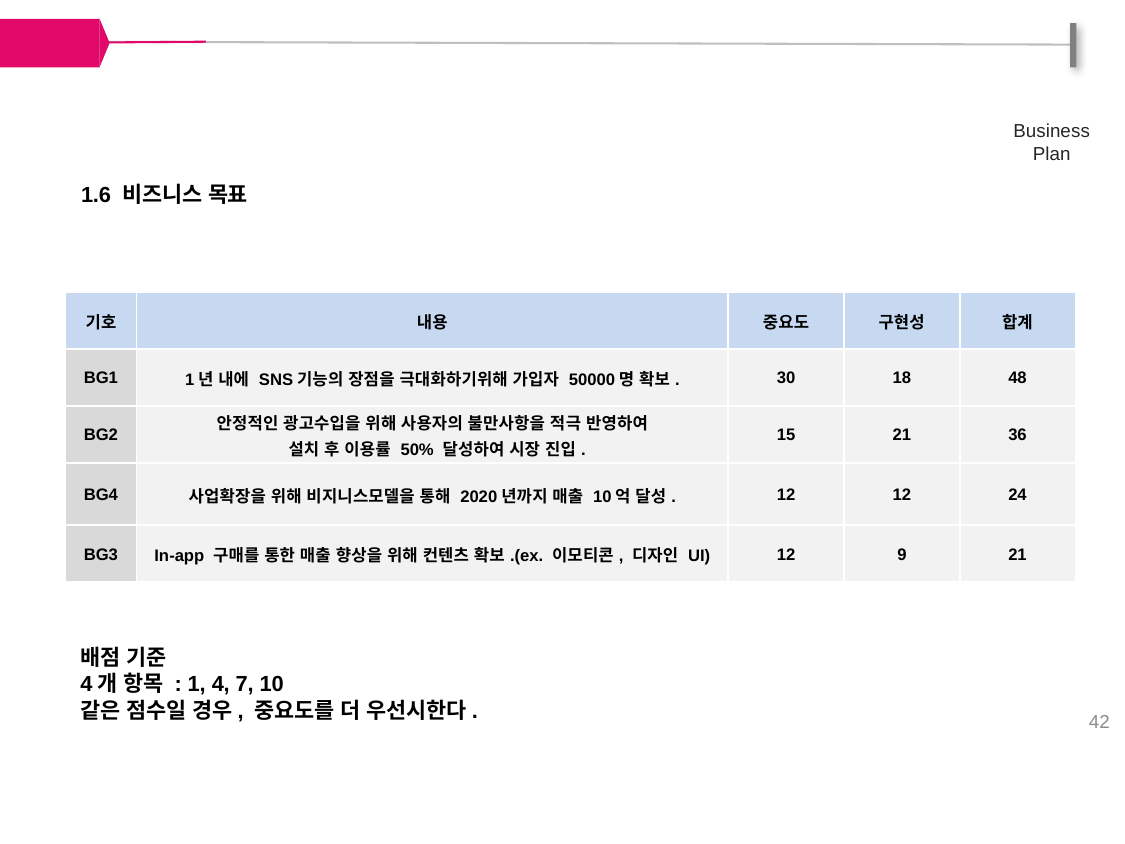

Business Plan
1.6 비즈니스 목표
| 기호 | 내용 | 중요도 | 구현성 | 합계 |
| --- | --- | --- | --- | --- |
| BG1 | 1년 내에 SNS기능의 장점을 극대화하기위해 가입자 50000명 확보. | 30 | 18 | 48 |
| BG2 | 안정적인 광고수입을 위해 사용자의 불만사항을 적극 반영하여 설치 후 이용률 50% 달성하여 시장 진입. | 15 | 21 | 36 |
| BG4 | 사업확장을 위해 비지니스모델을 통해 2020년까지 매출 10억 달성. | 12 | 12 | 24 |
| BG3 | In-app 구매를 통한 매출 향상을 위해 컨텐츠 확보.(ex. 이모티콘, 디자인 UI) | 12 | 9 | 21 |
배점 기준
4개 항목 : 1, 4, 7, 10
같은 점수일 경우, 중요도를 더 우선시한다.
42